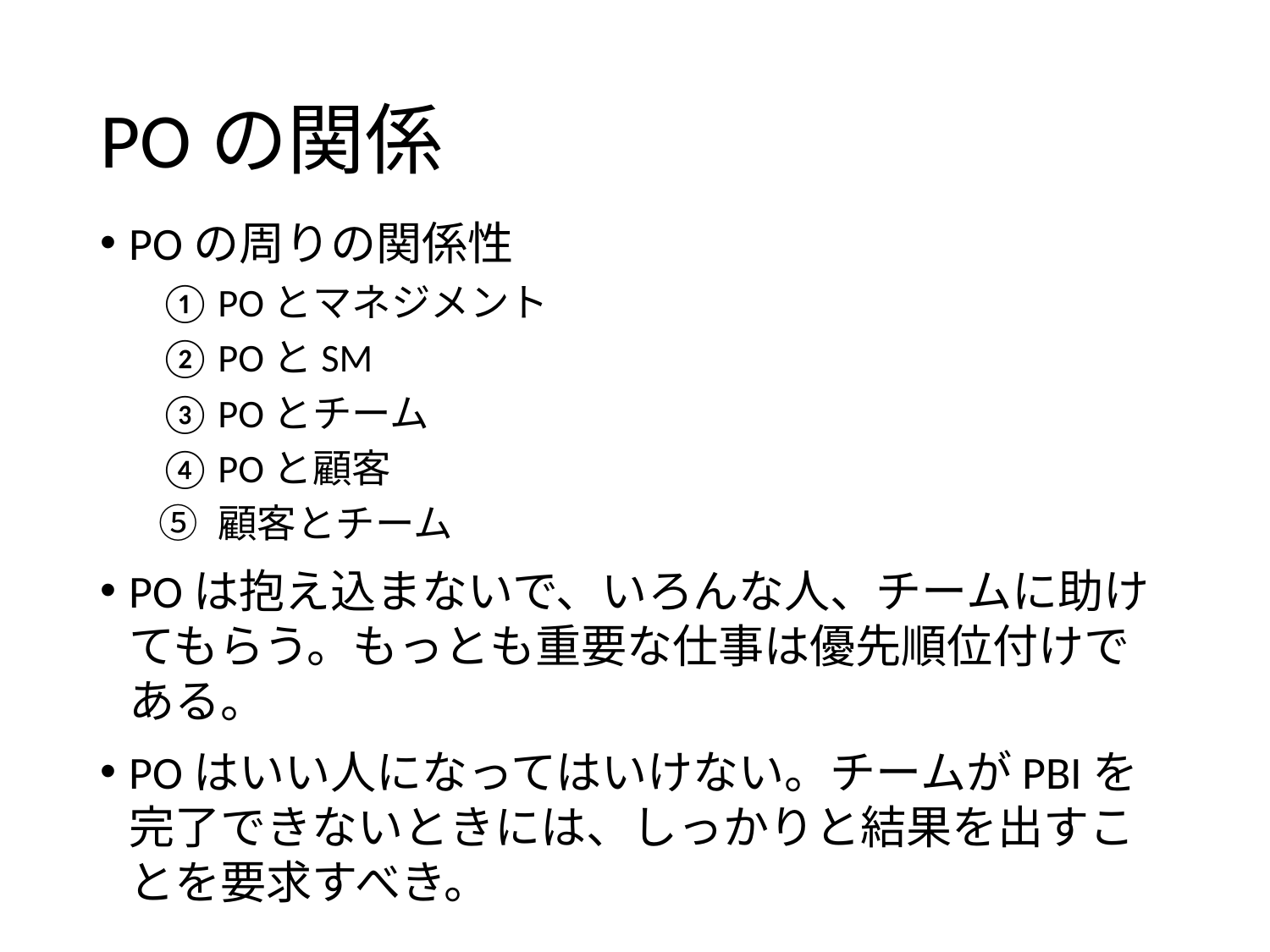

# POの関係
POの周りの関係性
POとマネジメント
POとSM
POとチーム
POと顧客
顧客とチーム
POは抱え込まないで、いろんな人、チームに助けてもらう。もっとも重要な仕事は優先順位付けである。
POはいい人になってはいけない。チームがPBIを完了できないときには、しっかりと結果を出すことを要求すべき。